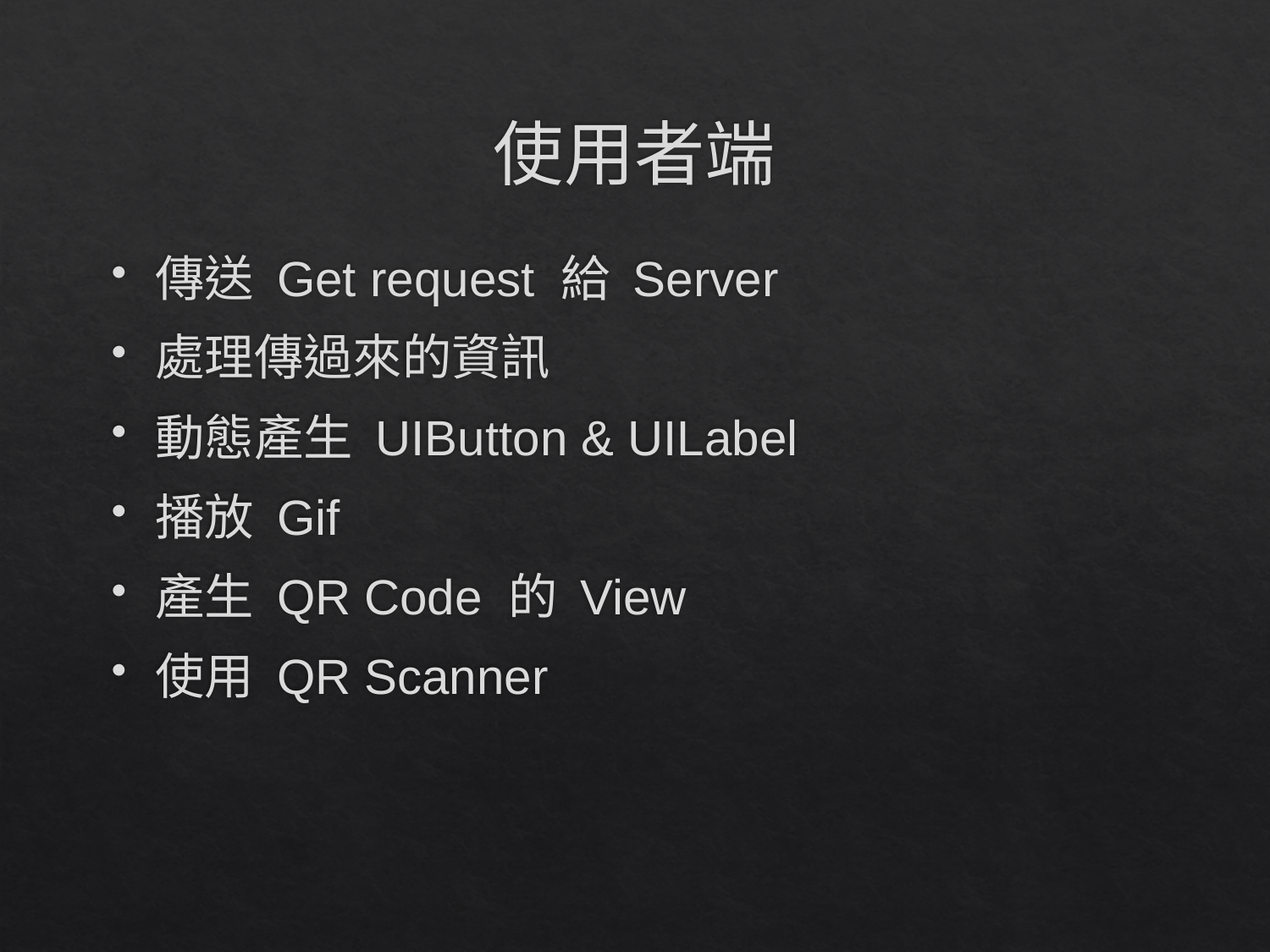

# 使用者端
傳送 Get request 給 Server
處理傳過來的資訊
動態產生 UIButton & UILabel
播放 Gif
產生 QR Code 的 View
使用 QR Scanner